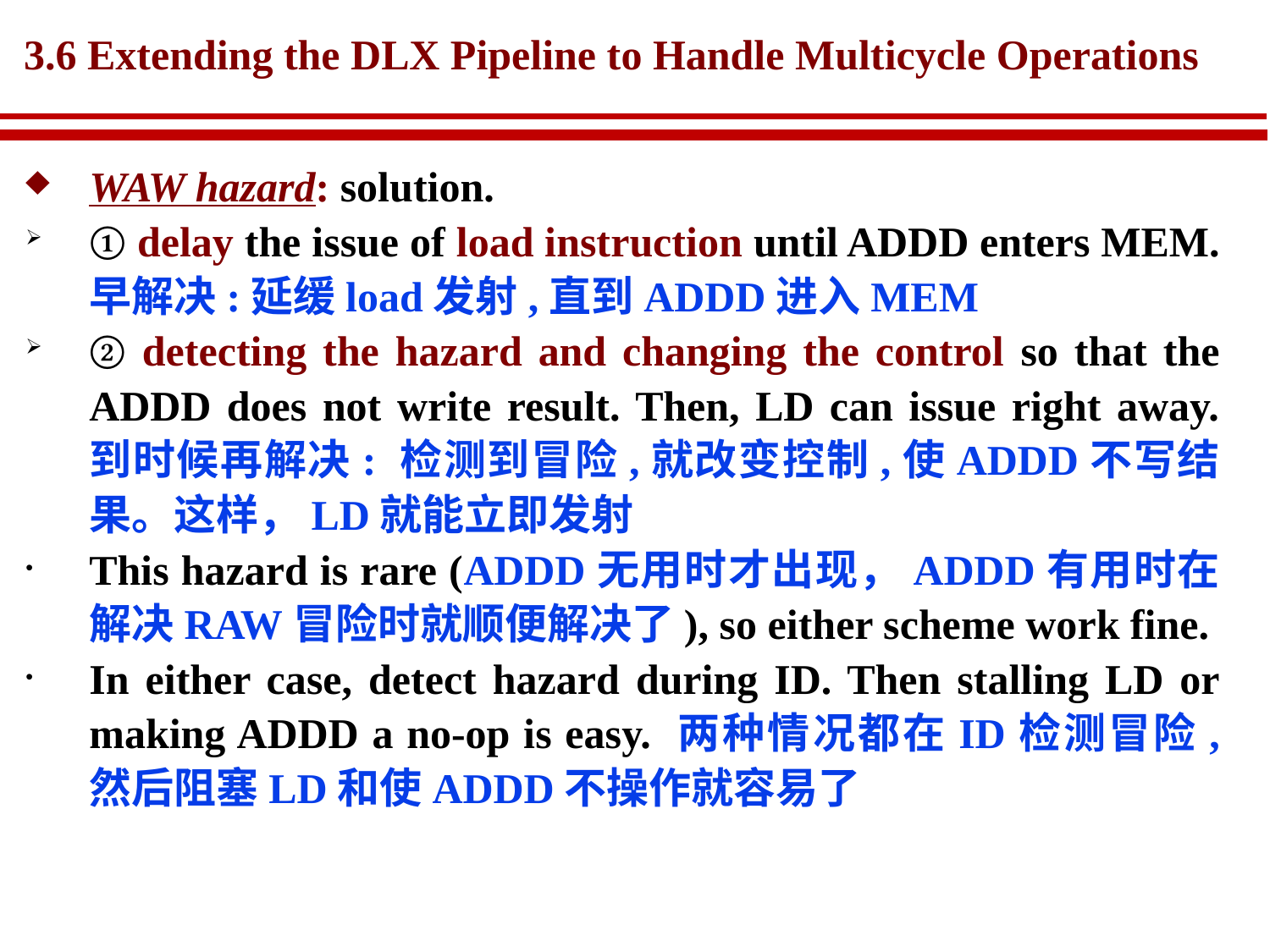

# 3.6 Extending the DLX Pipeline to Handle Multicycle Operations
WAW hazard: solution.
① delay the issue of load instruction until ADDD enters MEM. 早解决:延缓load发射,直到ADDD进入MEM
② detecting the hazard and changing the control so that the ADDD does not write result. Then, LD can issue right away. 到时候再解决: 检测到冒险,就改变控制,使ADDD不写结果。这样，LD就能立即发射
This hazard is rare (ADDD无用时才出现，ADDD有用时在解决RAW冒险时就顺便解决了), so either scheme work fine.
In either case, detect hazard during ID. Then stalling LD or making ADDD a no-op is easy. 两种情况都在ID检测冒险, 然后阻塞LD和使ADDD不操作就容易了